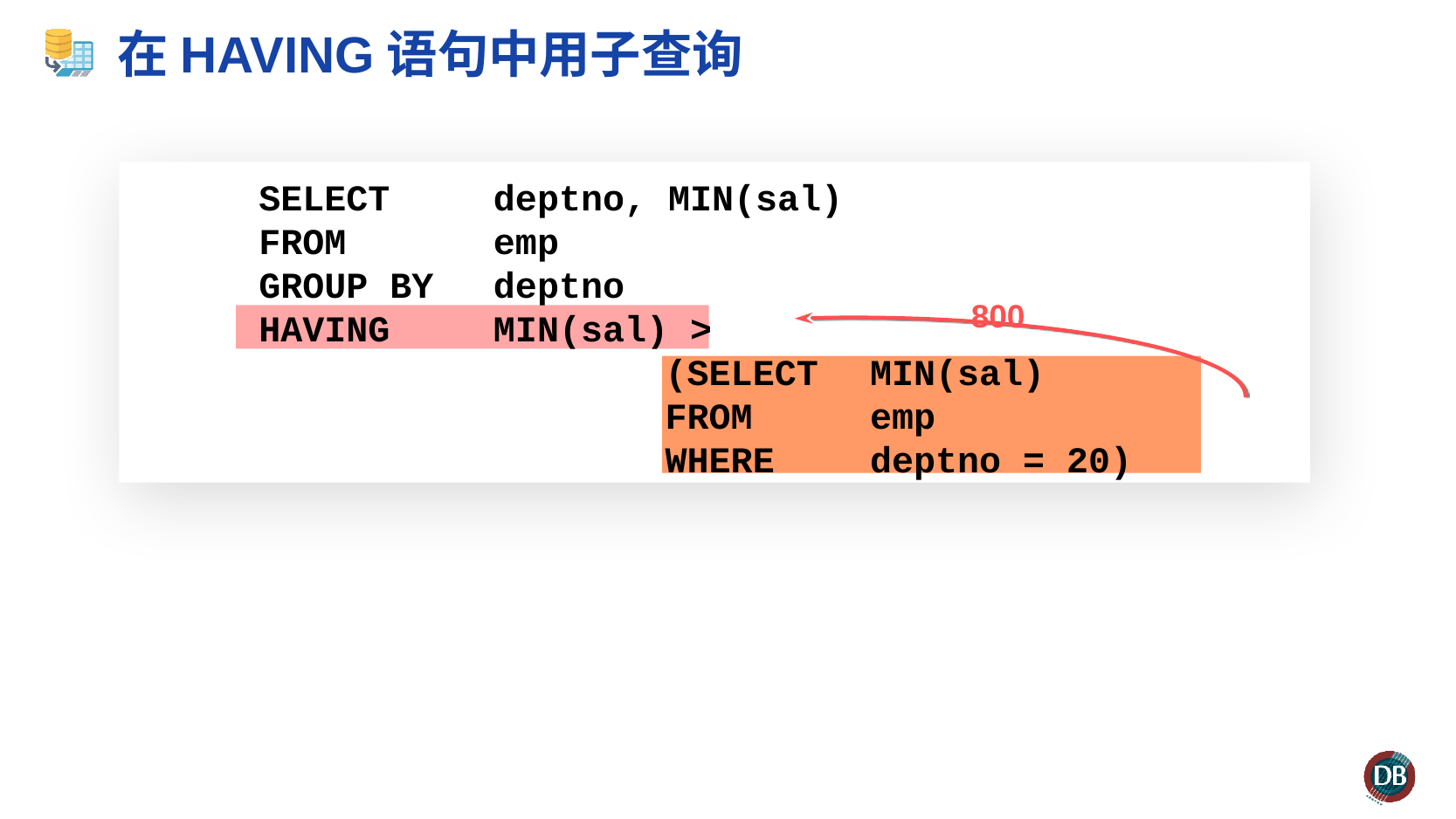

# 在HAVING语句中用子查询

     SELECT	deptno, MIN(sal)
     FROM	emp
     GROUP BY	deptno
     HAVING	MIN(sal) >
  		(SELECT	MIN(sal)
  		FROM	emp
  		WHERE	deptno = 20)
800